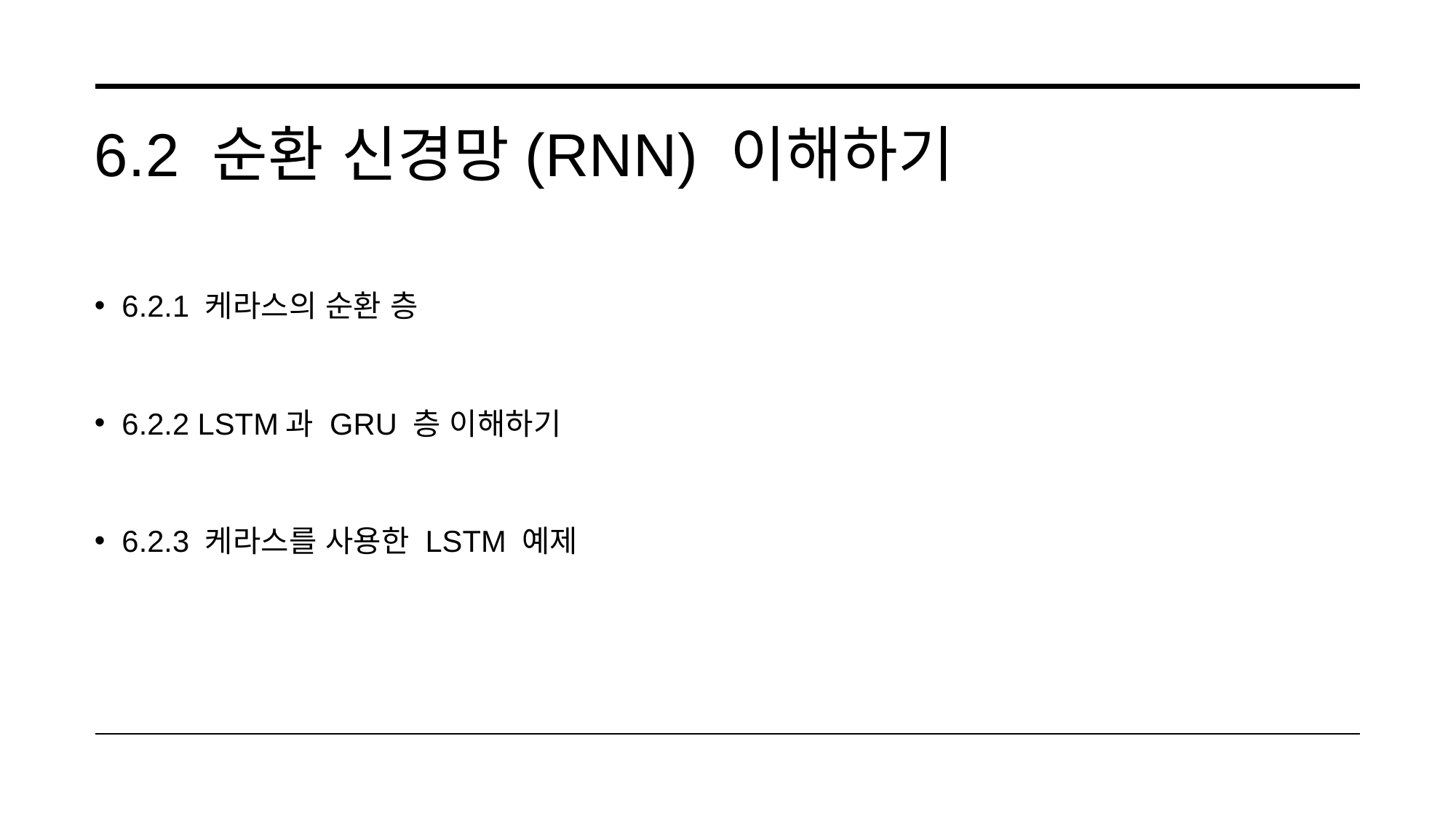

# 6.2 순환 신경망(RNN) 이해하기
6.2.1 케라스의 순환 층

6.2.2 LSTM과 GRU 층 이해하기

6.2.3 케라스를 사용한 LSTM 예제